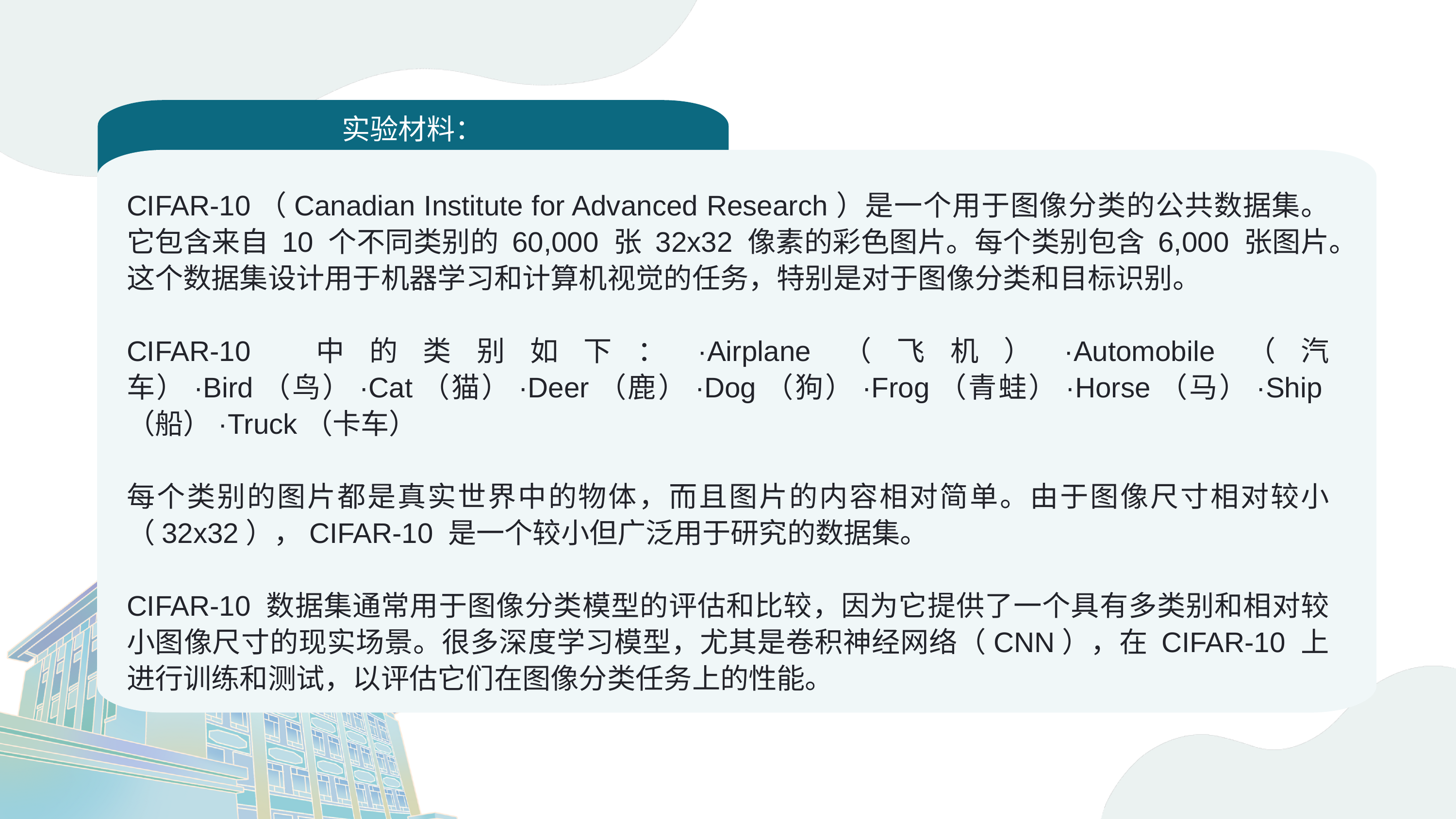

实验材料：

CIFAR-10（Canadian Institute for Advanced Research）是一个用于图像分类的公共数据集。它包含来自 10 个不同类别的 60,000 张 32x32 像素的彩色图片。每个类别包含 6,000 张图片。这个数据集设计用于机器学习和计算机视觉的任务，特别是对于图像分类和目标识别。

CIFAR-10 中的类别如下：·Airplane（飞机）·Automobile（汽车）·Bird（鸟）·Cat（猫）·Deer（鹿）·Dog（狗）·Frog（青蛙）·Horse（马）·Ship（船）·Truck（卡车）

每个类别的图片都是真实世界中的物体，而且图片的内容相对简单。由于图像尺寸相对较小（32x32），CIFAR-10 是一个较小但广泛用于研究的数据集。

CIFAR-10 数据集通常用于图像分类模型的评估和比较，因为它提供了一个具有多类别和相对较小图像尺寸的现实场景。很多深度学习模型，尤其是卷积神经网络（CNN），在 CIFAR-10 上进行训练和测试，以评估它们在图像分类任务上的性能。